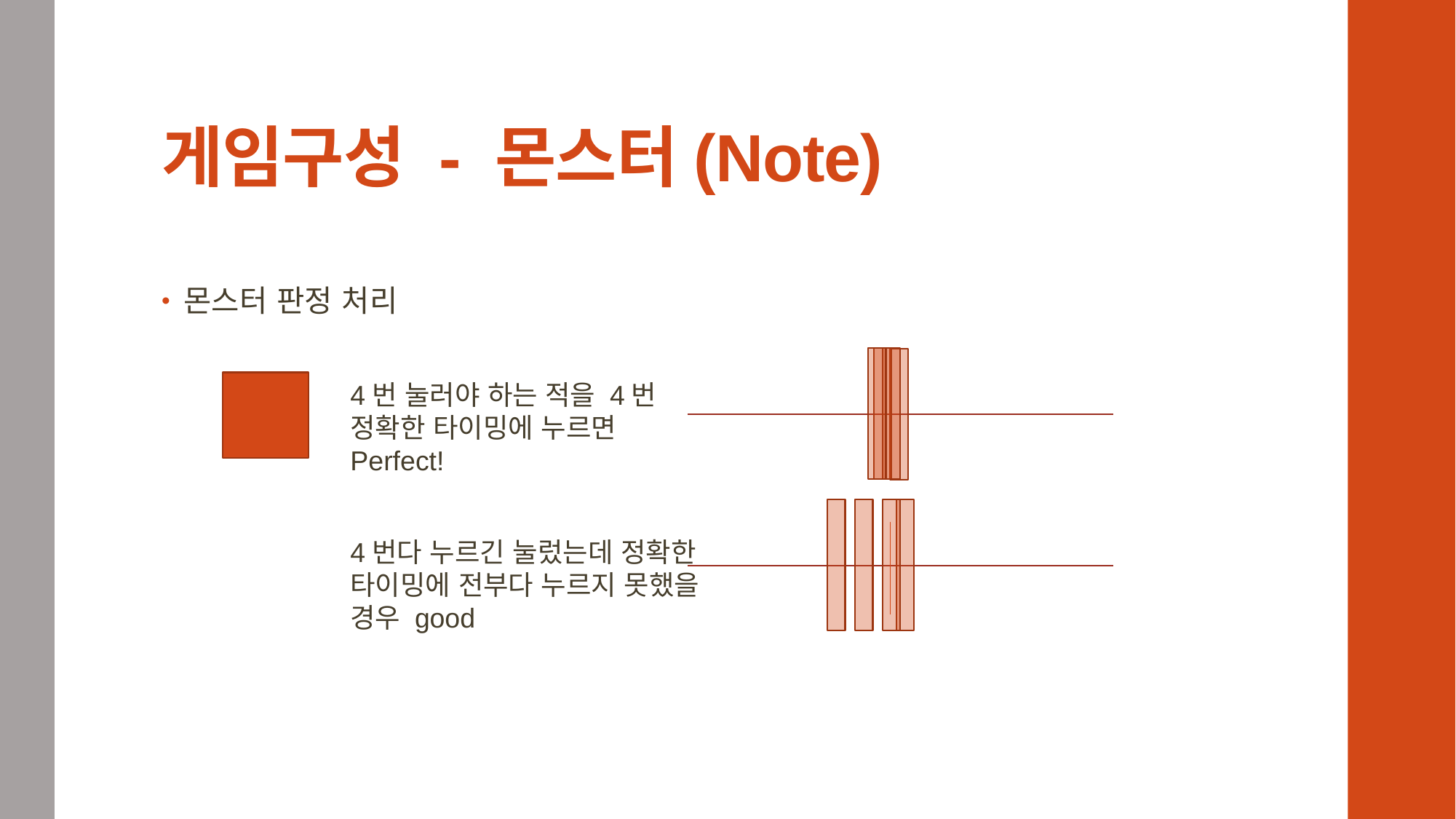

# 게임구성 - 몬스터(Note)

몬스터 판정 처리

4번 눌러야 하는 적을 4번 정확한 타이밍에 누르면
Perfect!

4번다 누르긴 눌렀는데 정확한 타이밍에 전부다 누르지 못했을 경우 good